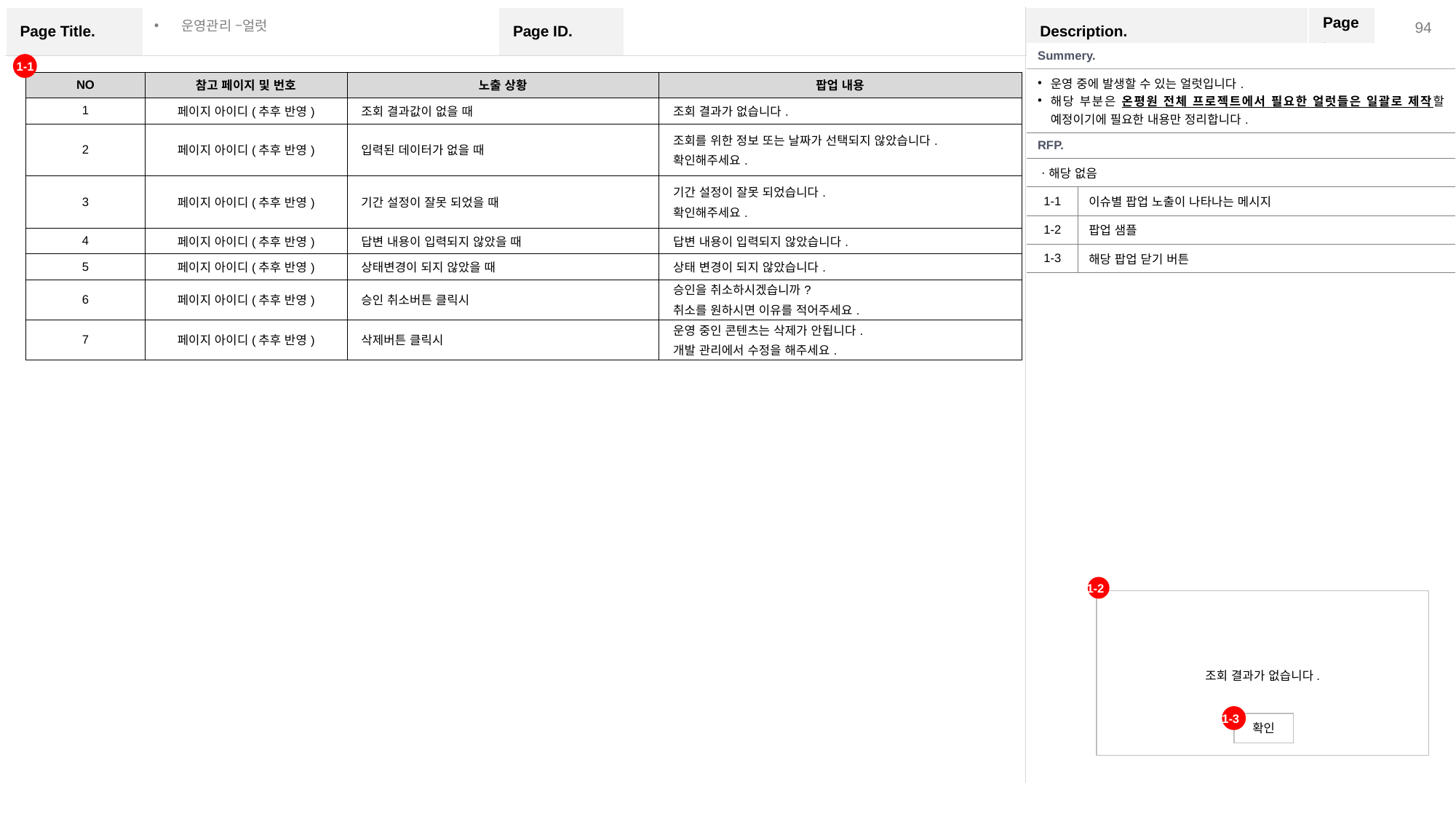

운영관리 –얼럿

| Summery. |  |
| --- | --- |
| 운영 중에 발생할 수 있는 얼럿입니다. 해당 부분은 온평원 전체 프로젝트에서 필요한 얼럿들은 일괄로 제작할 예정이기에 필요한 내용만 정리합니다. |  |
| RFP. |  |
| ㆍ해당 없음 |  |
| 1-1 | 이슈별 팝업 노출이 나타나는 메시지 |
| 1-2 | 팝업 샘플 |
| 1-3 | 해당 팝업 닫기 버튼 |
1-1

| NO | 참고 페이지 및 번호 | 노출 상황 | 팝업 내용 |
| --- | --- | --- | --- |
| 1 | 페이지 아이디(추후 반영) | 조회 결과값이 없을 때 | 조회 결과가 없습니다. |
| 2 | 페이지 아이디(추후 반영) | 입력된 데이터가 없을 때 | 조회를 위한 정보 또는 날짜가 선택되지 않았습니다. 확인해주세요. |
| 3 | 페이지 아이디(추후 반영) | 기간 설정이 잘못 되었을 때 | 기간 설정이 잘못 되었습니다. 확인해주세요. |
| 4 | 페이지 아이디(추후 반영) | 답변 내용이 입력되지 않았을 때 | 답변 내용이 입력되지 않았습니다. |
| 5 | 페이지 아이디(추후 반영) | 상태변경이 되지 않았을 때 | 상태 변경이 되지 않았습니다. |
| 6 | 페이지 아이디(추후 반영) | 승인 취소버튼 클릭시 | 승인을 취소하시겠습니까? 취소를 원하시면 이유를 적어주세요. |
| 7 | 페이지 아이디(추후 반영) | 삭제버튼 클릭시 | 운영 중인 콘텐츠는 삭제가 안됩니다. 개발 관리에서 수정을 해주세요. |
1-2

조회 결과가 없습니다.
확인
1-3